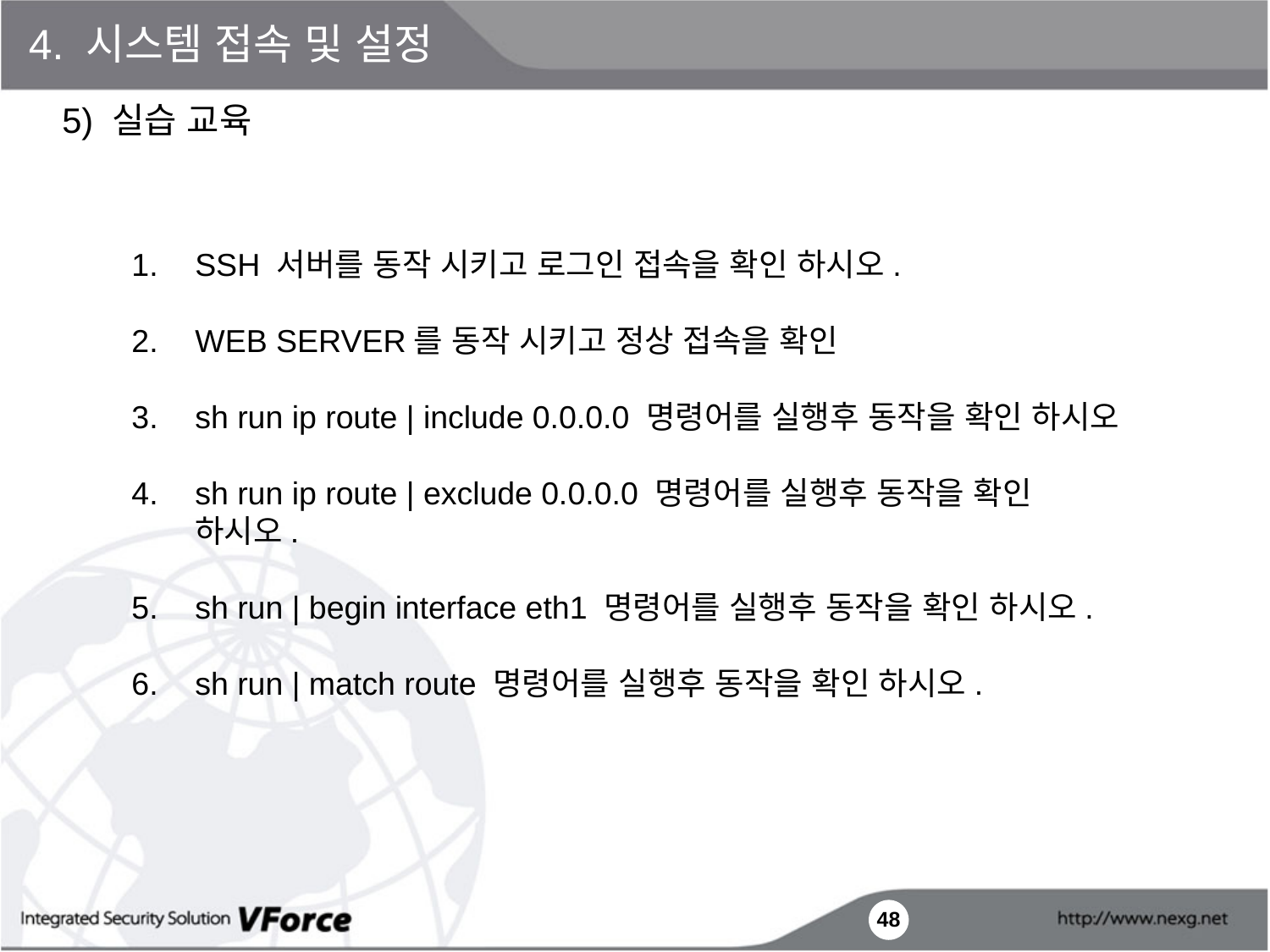

4. 시스템 접속 및 설정
5) 실습 교육
SSH 서버를 동작 시키고 로그인 접속을 확인 하시오.

WEB SERVER를 동작 시키고 정상 접속을 확인

sh run ip route | include 0.0.0.0 명령어를 실행후 동작을 확인 하시오

sh run ip route | exclude 0.0.0.0 명령어를 실행후 동작을 확인 하시오.
sh run | begin interface eth1 명령어를 실행후 동작을 확인 하시오.

sh run | match route 명령어를 실행후 동작을 확인 하시오.